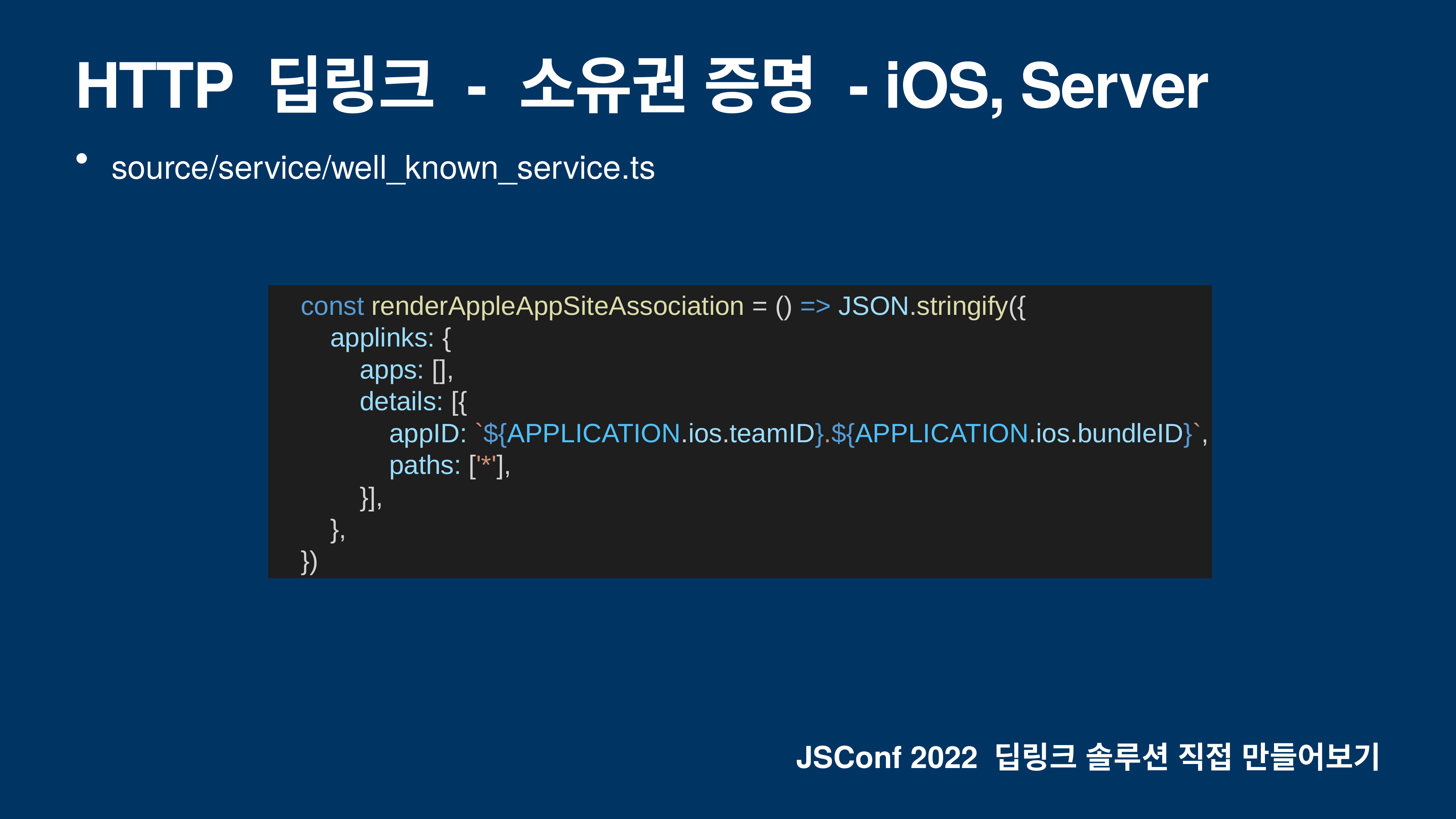

# HTTP 딥링크 - 소유권 증명 - iOS, Server
source/service/well_known_service.ts
    const renderAppleAppSiteAssociation = () => JSON.stringify({
        applinks: {
            apps: [],
            details: [{
                appID: `${APPLICATION.ios.teamID}.${APPLICATION.ios.bundleID}`,
                paths: ['*'],
            }],
        },
    })
JSConf 2022 딥링크 솔루션 직접 만들어보기